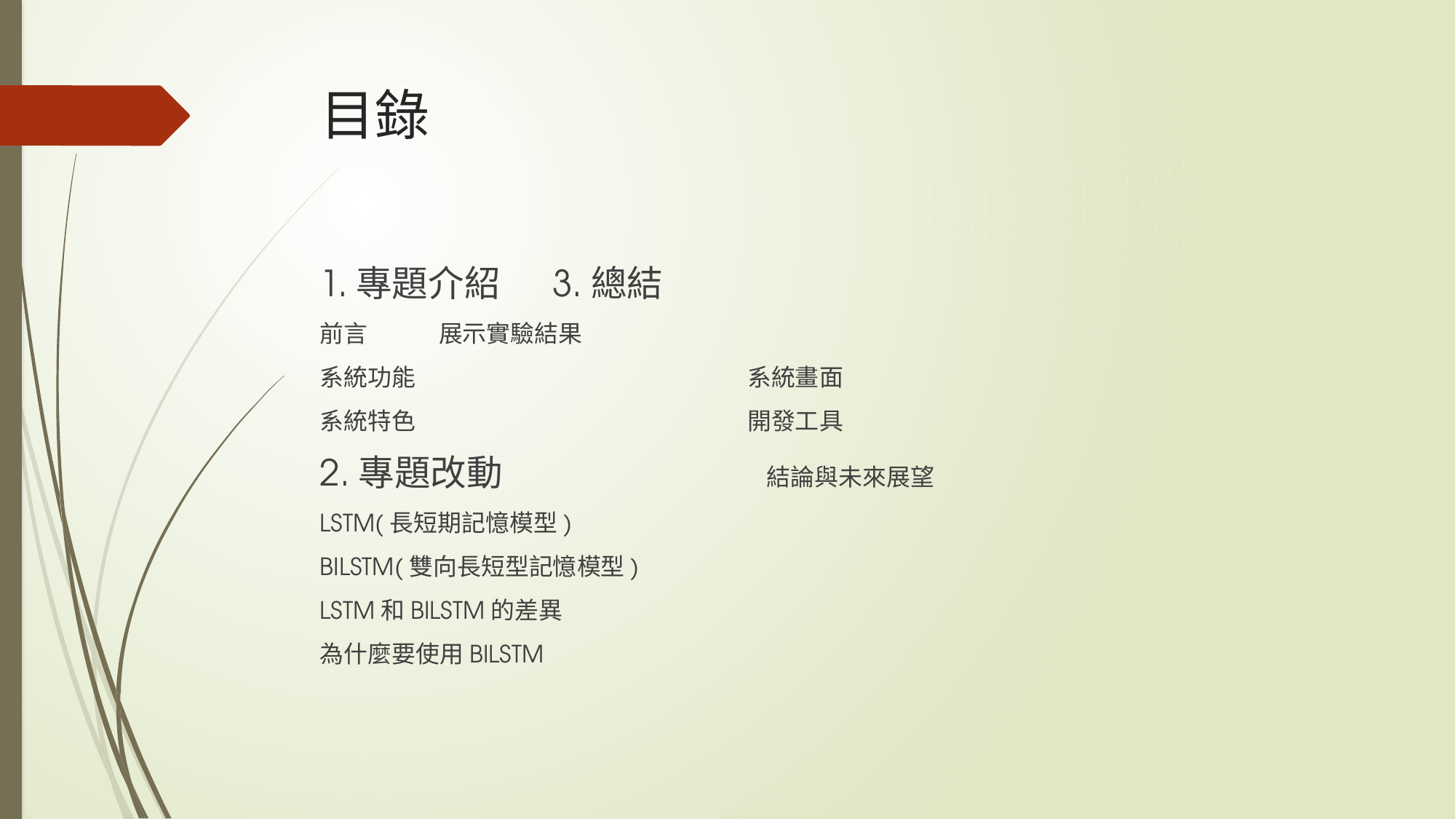

# 目錄
1.專題介紹 						 3.總結
前言									  展示實驗結果
系統功能                                                             系統畫面
系統特色                                                             開發工具
2.專題改動                                 結論與未來展望
LSTM(長短期記憶模型)
BILSTM(雙向長短型記憶模型)
LSTM和BILSTM的差異
為什麼要使用BILSTM